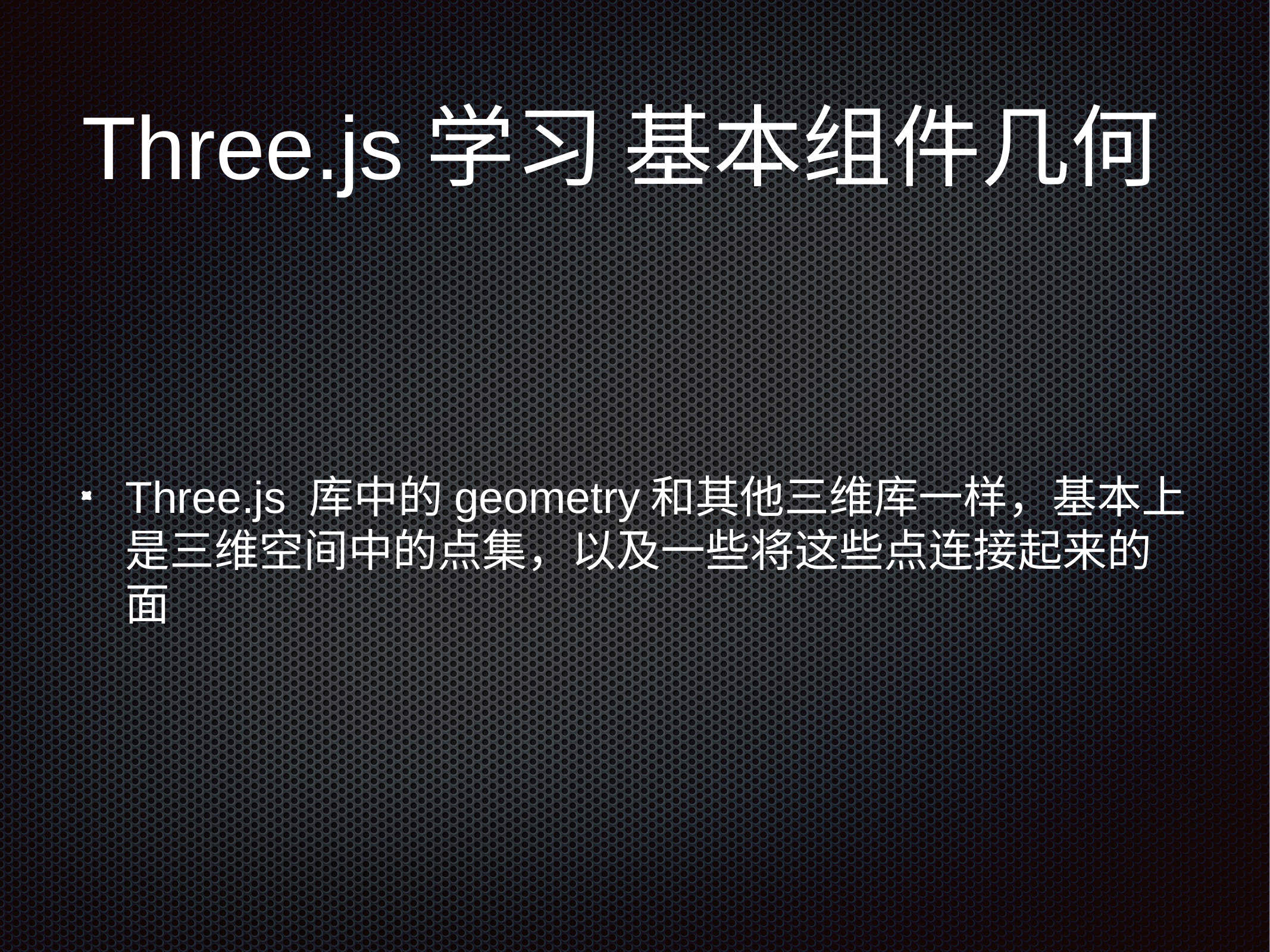

# Three.js学习 基本组件几何
Three.js 库中的geometry和其他三维库一样，基本上是三维空间中的点集，以及一些将这些点连接起来的面